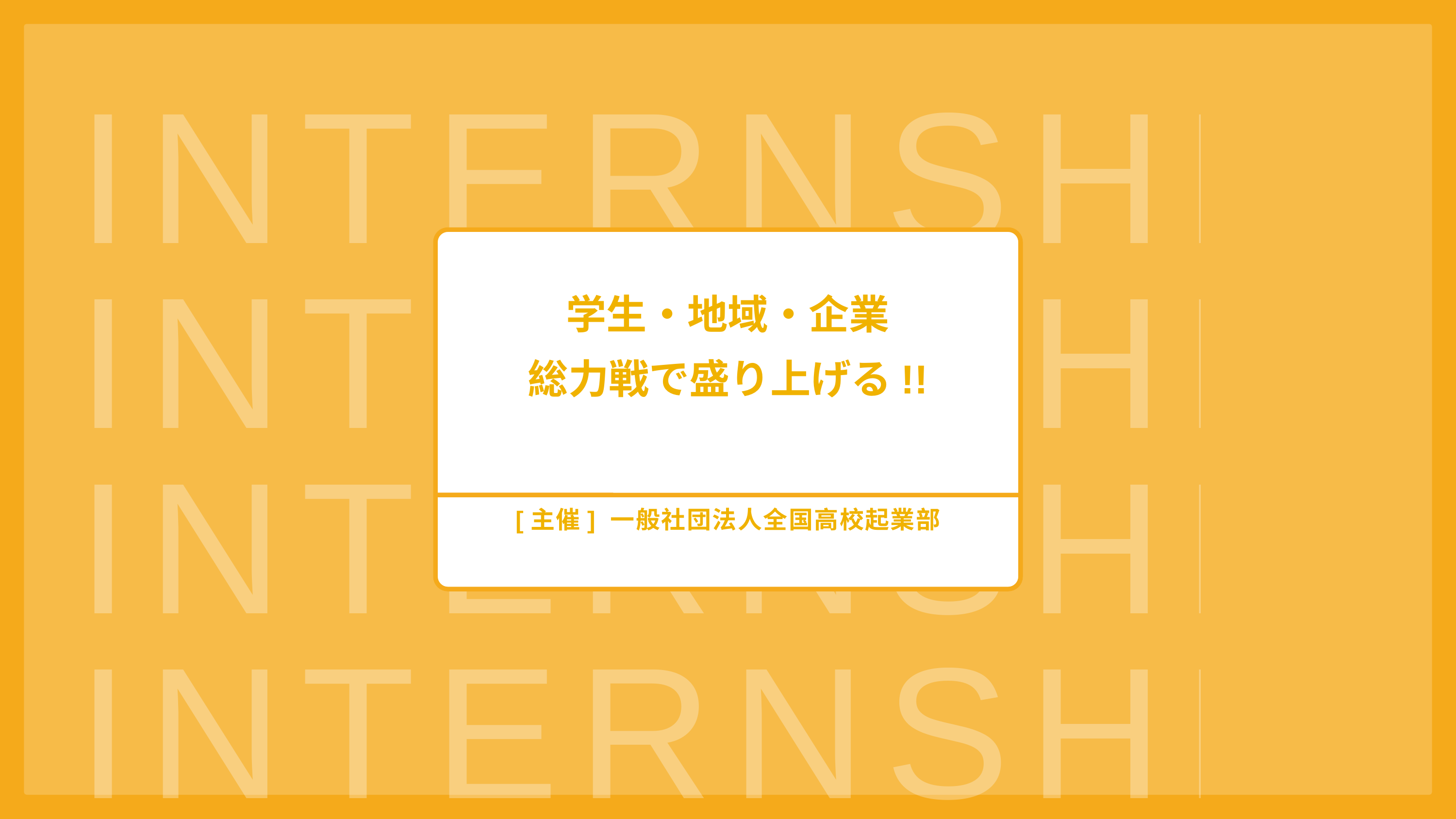

INTERNSHIP

INTERNSHIP

学生・地域・企業
総力戦で盛り上げる!!
INTERNSHIP
[主催] 一般社団法人全国高校起業部

INTERNSHIP